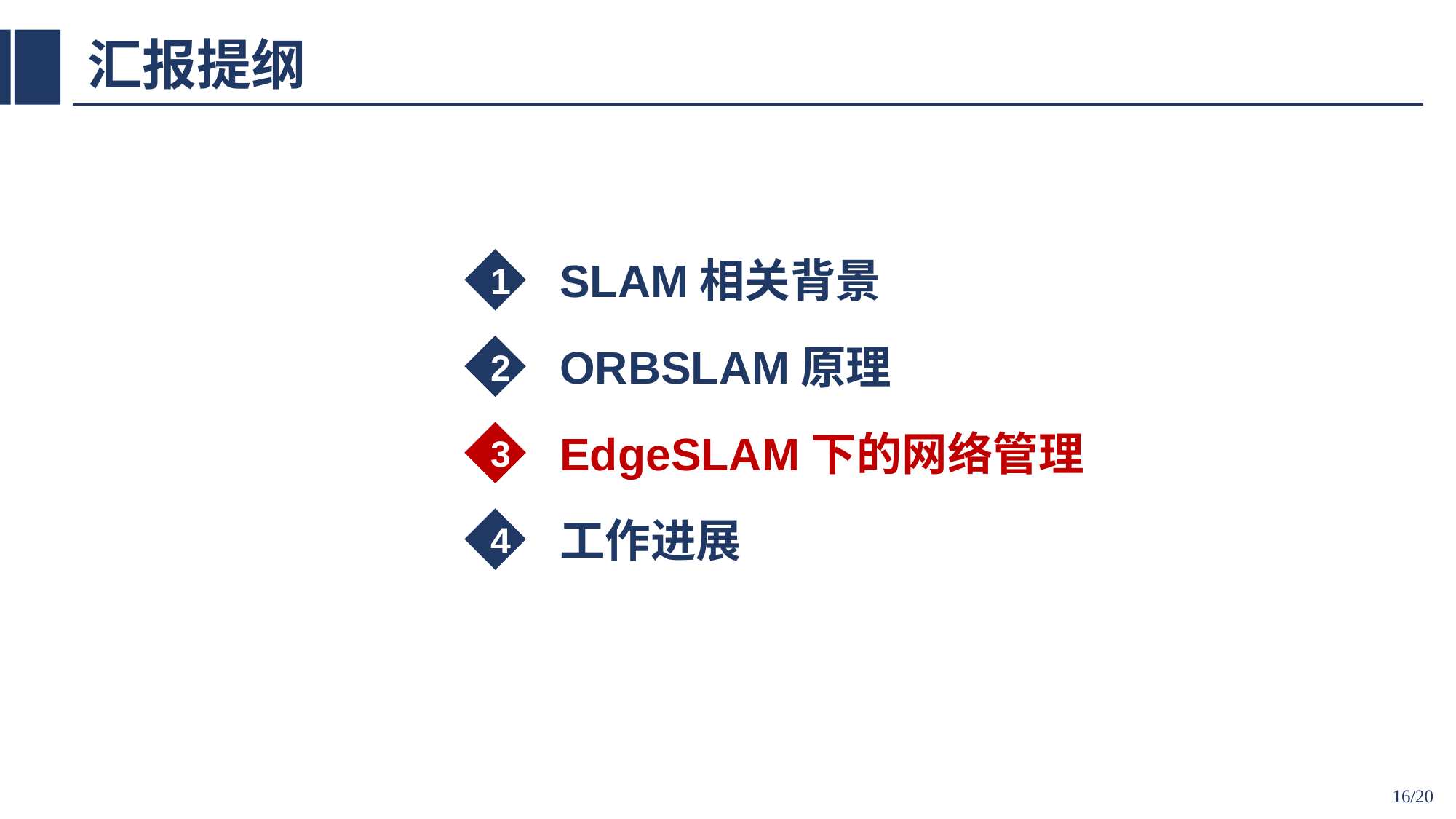

# 汇报提纲
SLAM相关背景
1
ORBSLAM原理
2
EdgeSLAM下的网络管理
3
工作进展
4
16/20